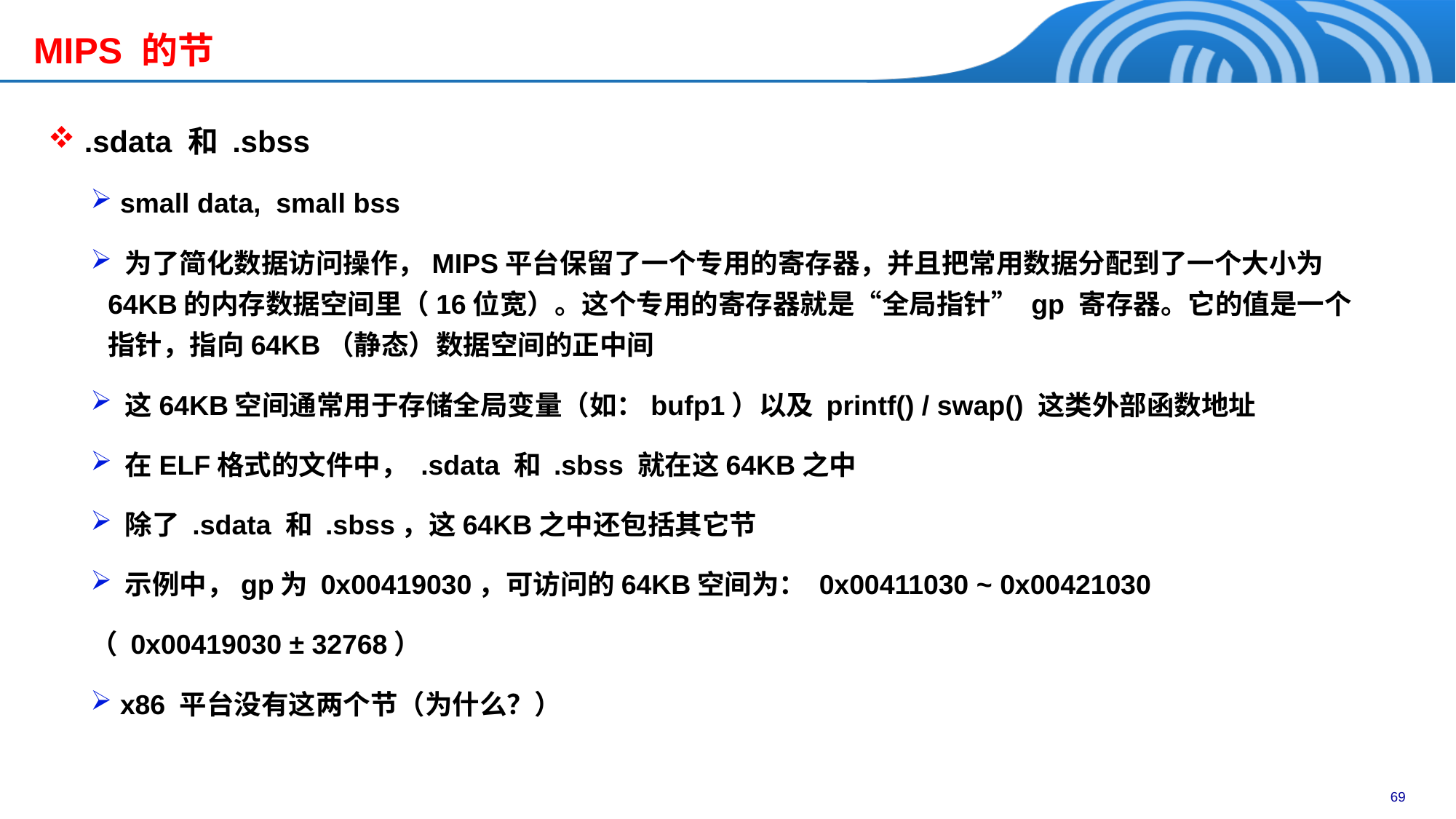

MIPS 的节
 .sdata 和 .sbss
 small data,  small bss
 为了简化数据访问操作，MIPS平台保留了一个专用的寄存器，并且把常用数据分配到了一个大小为64KB的内存数据空间里（16位宽）。这个专用的寄存器就是“全局指针” gp 寄存器。它的值是一个指针，指向64KB（静态）数据空间的正中间
 这64KB空间通常用于存储全局变量（如：bufp1）以及 printf() / swap() 这类外部函数地址
 在ELF格式的文件中， .sdata 和 .sbss 就在这64KB之中
 除了 .sdata 和 .sbss，这64KB之中还包括其它节
 示例中，gp为 0x00419030，可访问的64KB空间为： 0x00411030 ~ 0x00421030
（ 0x00419030 ± 32768）
 x86 平台没有这两个节（为什么？）